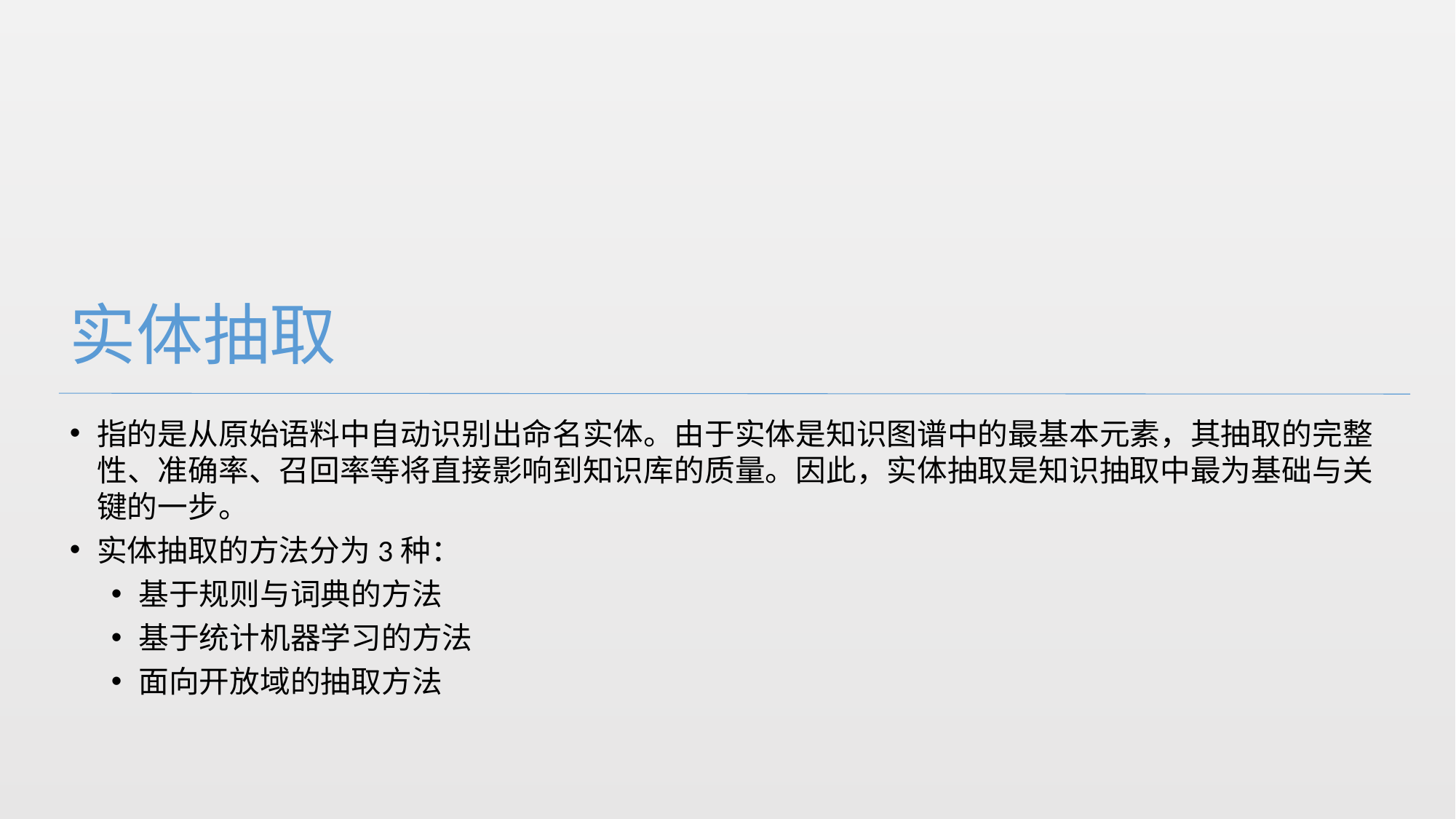

实体抽取
指的是从原始语料中自动识别出命名实体。由于实体是知识图谱中的最基本元素，其抽取的完整性、准确率、召回率等将直接影响到知识库的质量。因此，实体抽取是知识抽取中最为基础与关键的一步。
实体抽取的方法分为3种：
基于规则与词典的方法
基于统计机器学习的方法
面向开放域的抽取方法